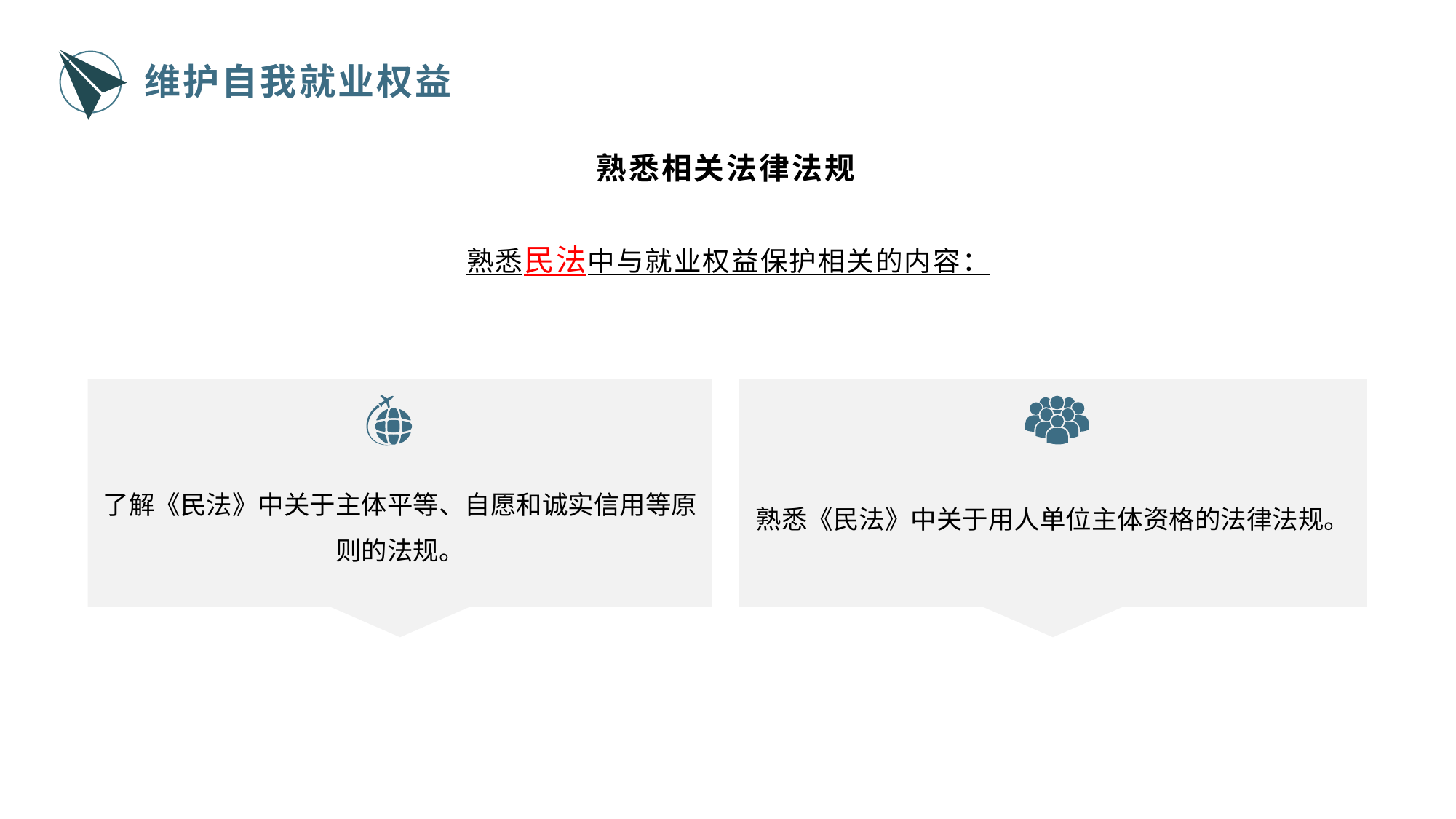

维护自我就业权益
熟悉相关法律法规
熟悉民法中与就业权益保护相关的内容：

熟悉《民法》中关于用人单位主体资格的法律法规。
了解《民法》中关于主体平等、自愿和诚实信用等原则的法规。